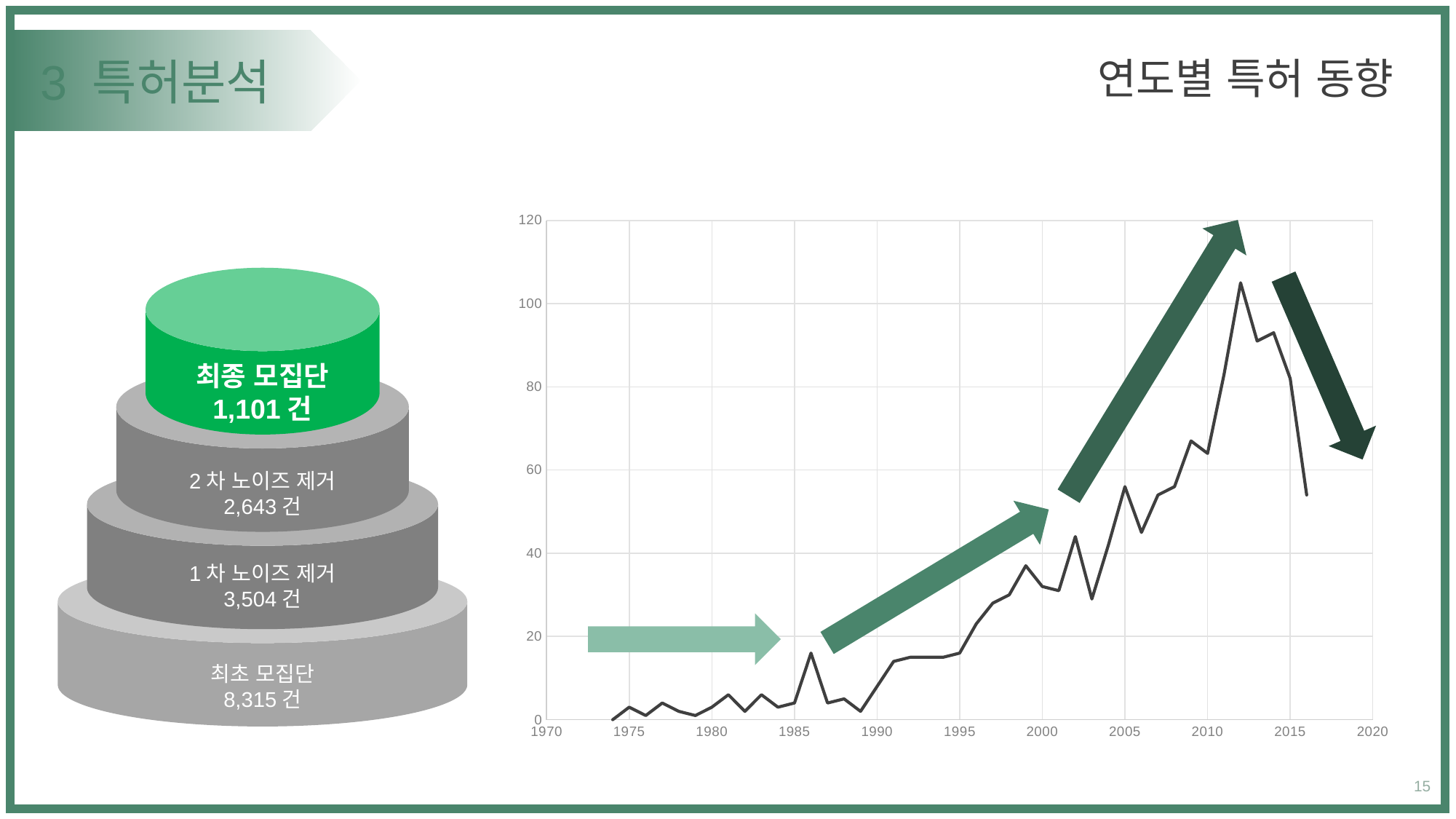

연도별 특허 동향
# 3 특허분석

### Chart

| Category | y |
|---|---|
최종 모집단
1,101건

2차 노이즈 제거
2,643건

1차 노이즈 제거
3,504건

최초 모집단
8,315건

15